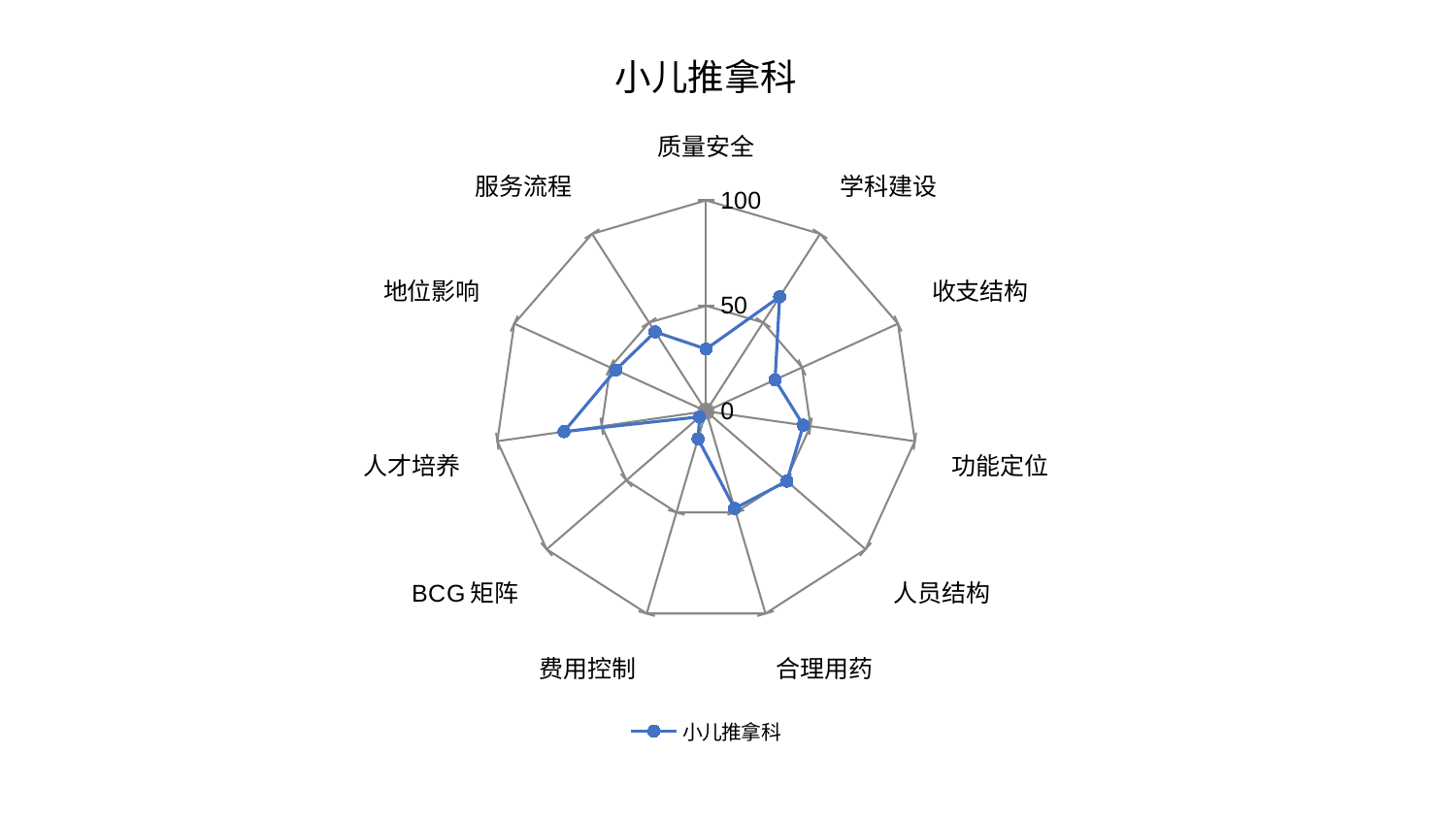

### Chart: 小儿推拿科

| Category | 小儿推拿科 |
|---|---|
| 质量安全 | 29.48510064370788 |
| 学科建设 | 64.51681511906881 |
| 收支结构 | 35.966455744707154 |
| 功能定位 | 46.58688538645112 |
| 人员结构 | 50.680691147098045 |
| 合理用药 | 48.07443876924762 |
| 费用控制 | 13.648906915428235 |
| BCG矩阵 | 4.09025850976754 |
| 人才培养 | 68.08737409467676 |
| 地位影响 | 47.1143991062111 |
| 服务流程 | 44.763575821647535 |
117